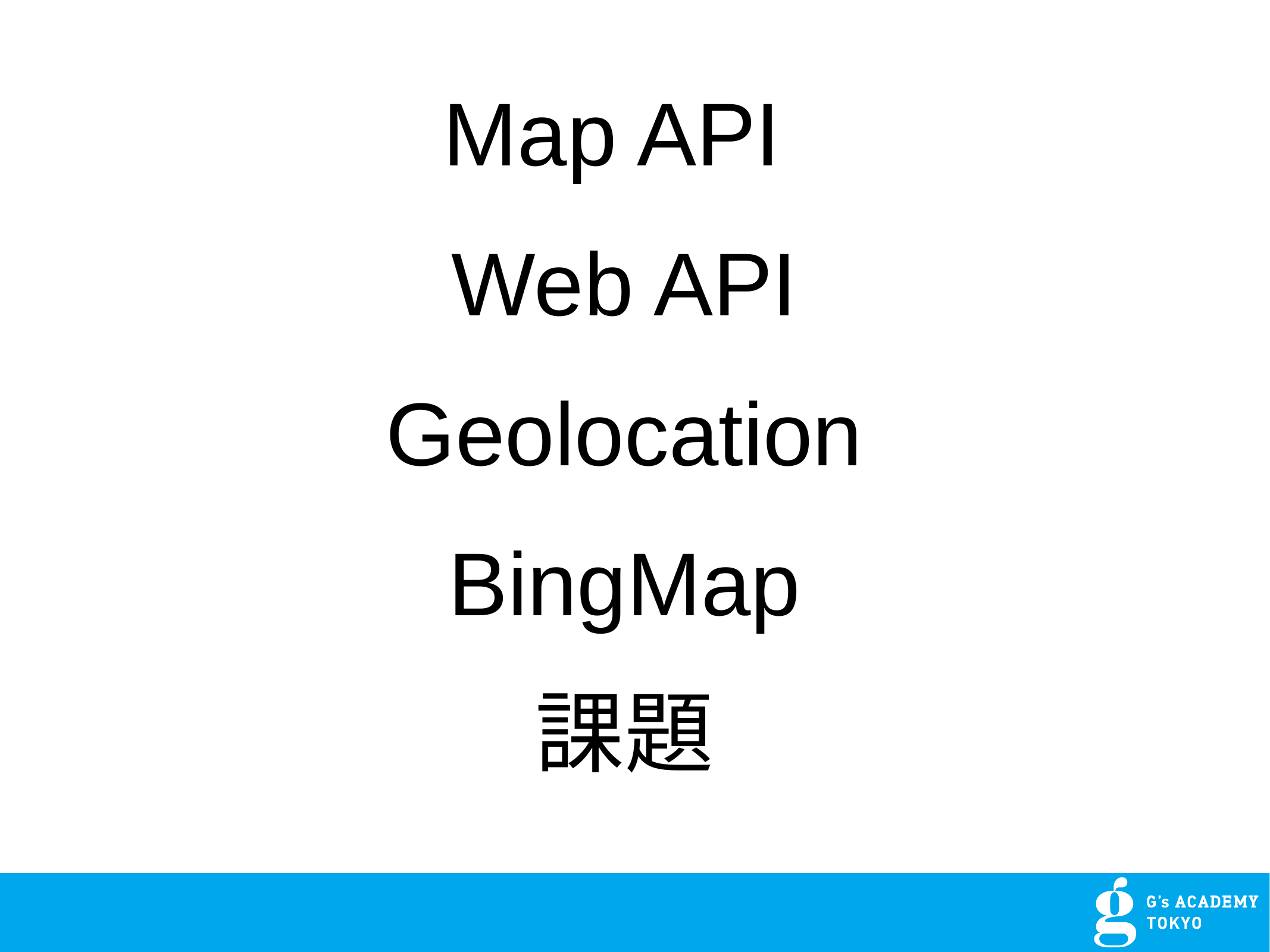

# Map API Web API Geolocation BingMap 課題